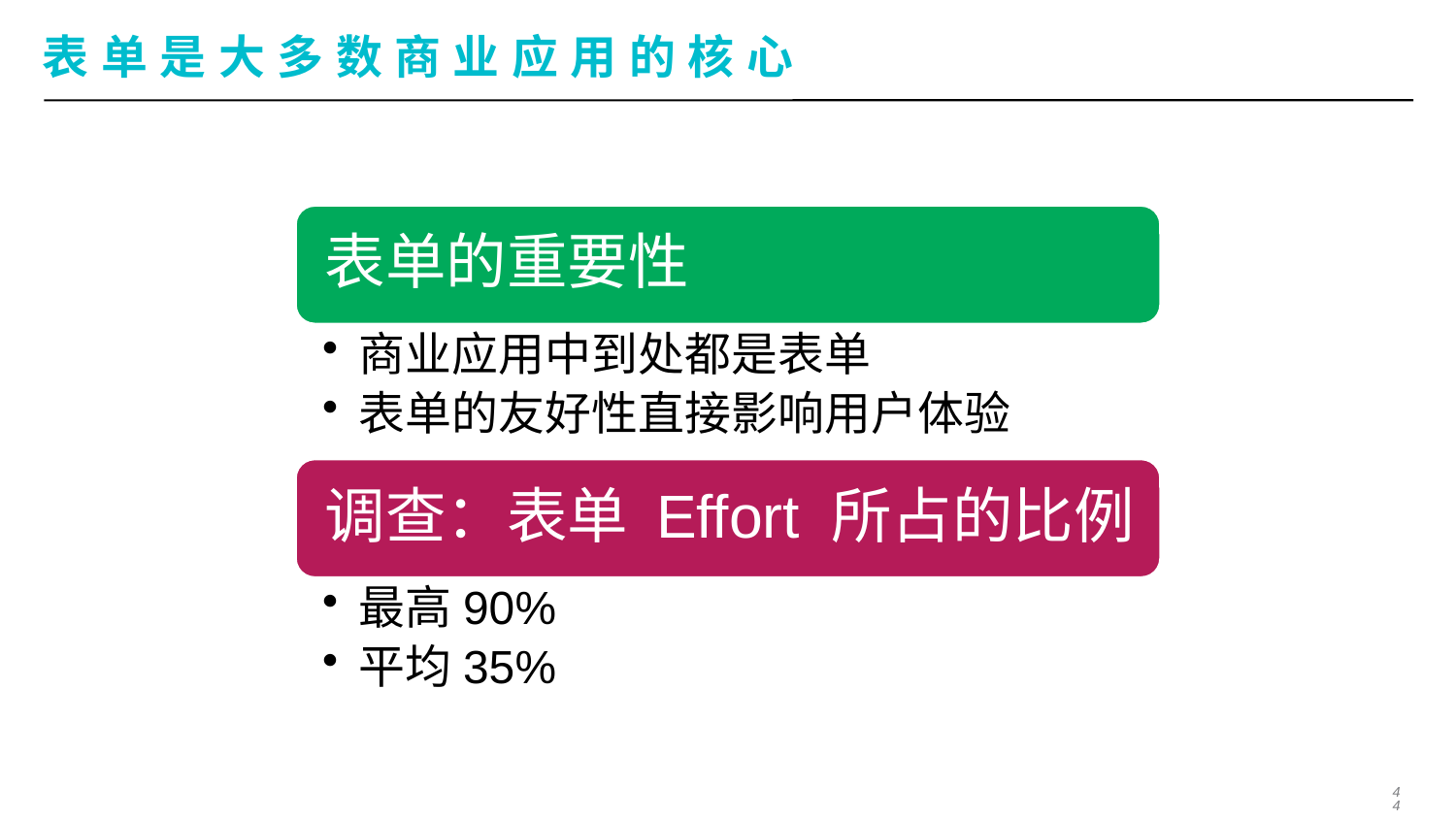

# 表单是大多数商业应用的核心
表单的重要性
商业应用中到处都是表单
表单的友好性直接影响用户体验
调查：表单 Effort 所占的比例
最高90%
平均35%
44